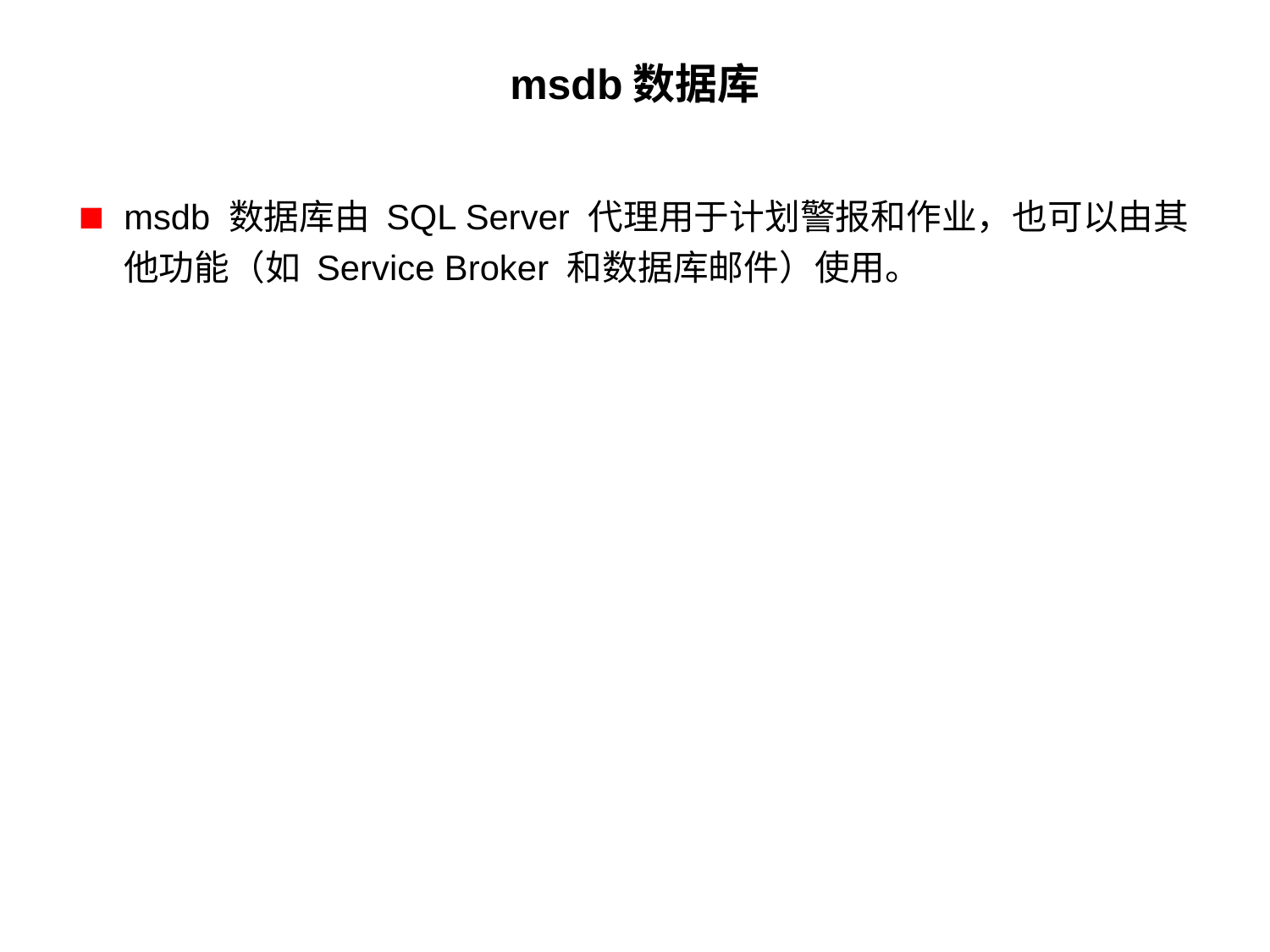

# msdb数据库
msdb 数据库由 SQL Server 代理用于计划警报和作业，也可以由其他功能（如 Service Broker 和数据库邮件）使用。